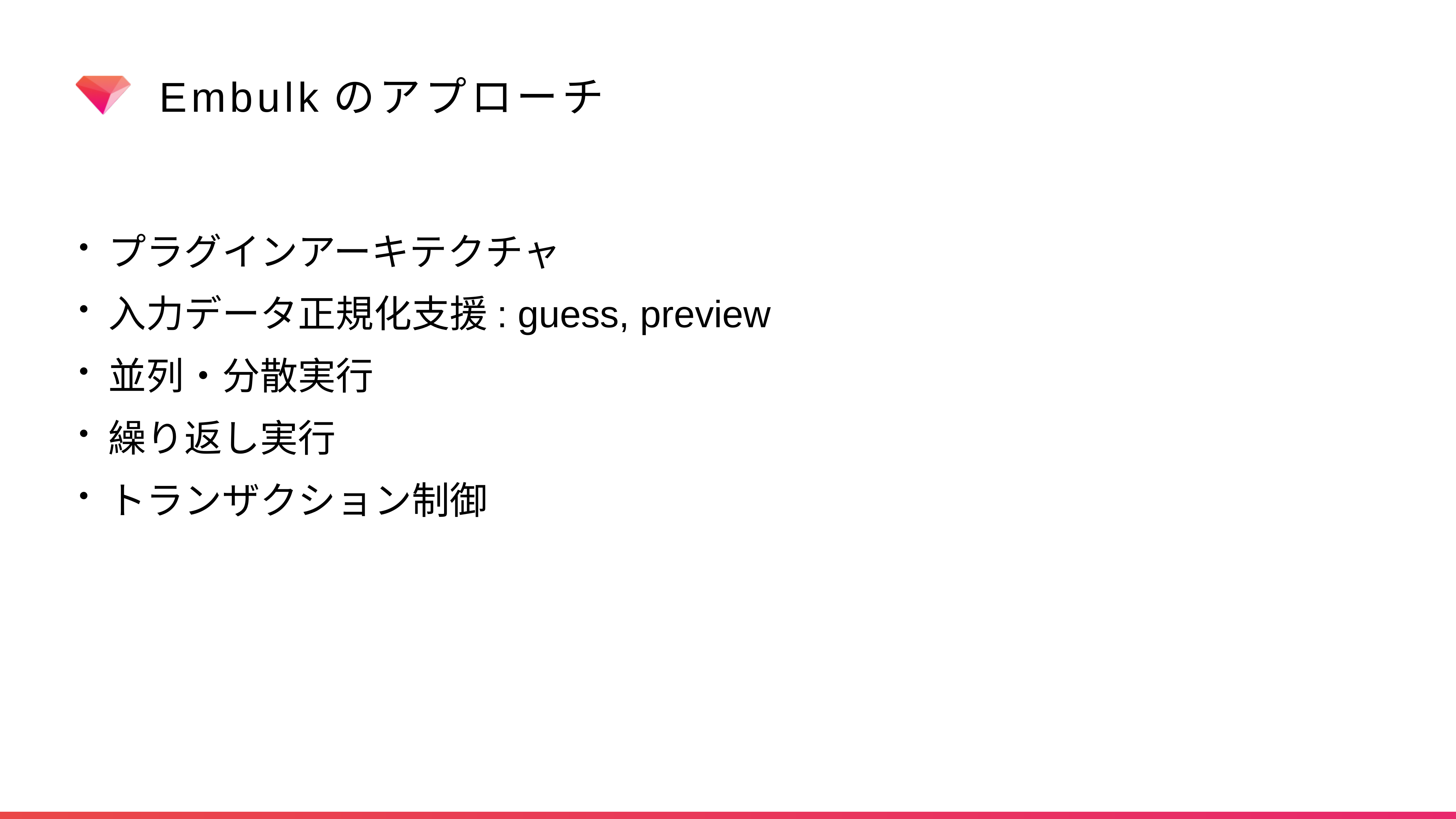

# Embulkのアプローチ

プラグインアーキテクチャ
入力データ正規化支援: guess, preview
並列・分散実行
繰り返し実行
トランザクション制御
32